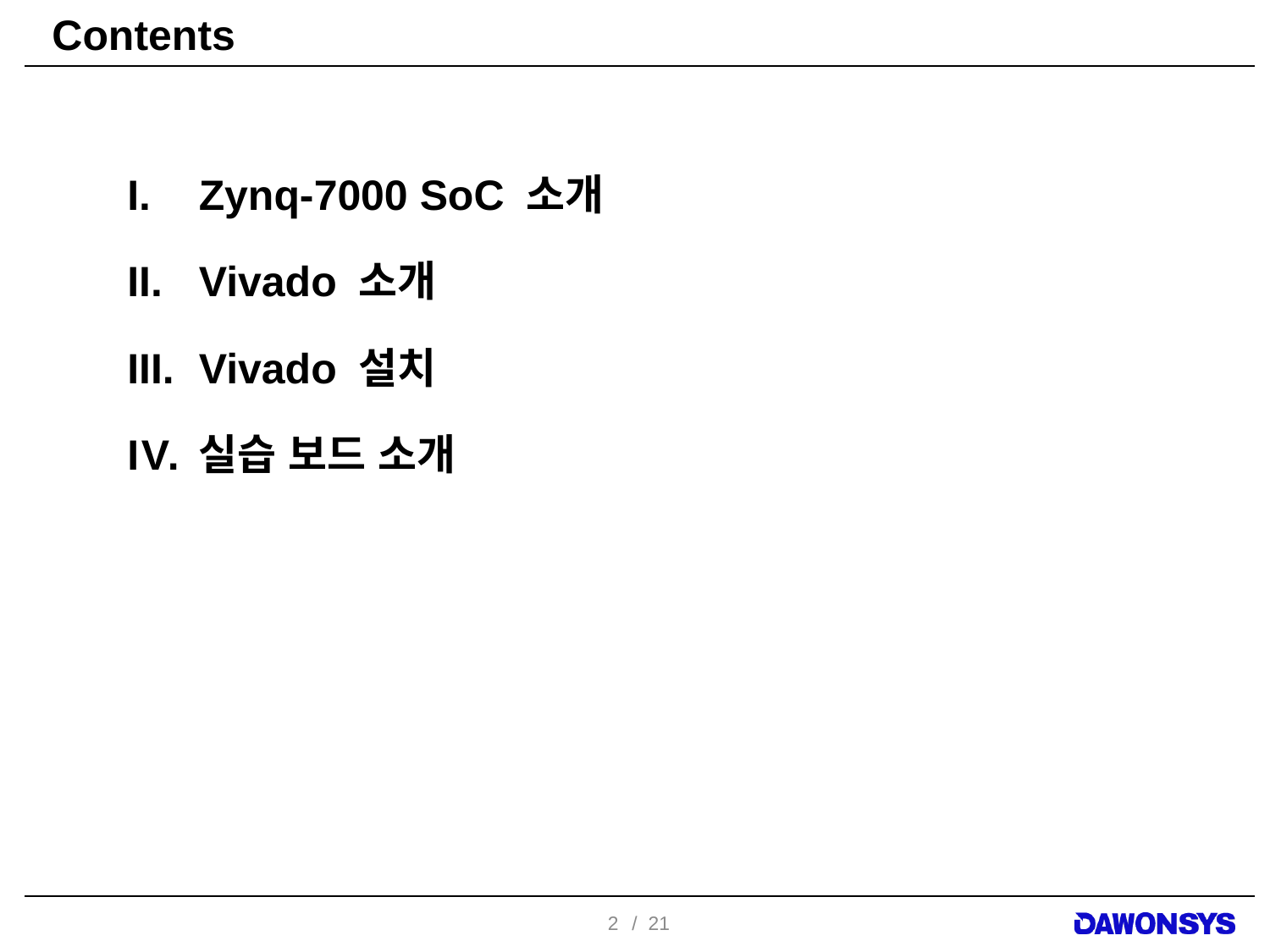

# Contents
Zynq-7000 SoC 소개
Vivado 소개
Vivado 설치
실습 보드 소개
2
/  21